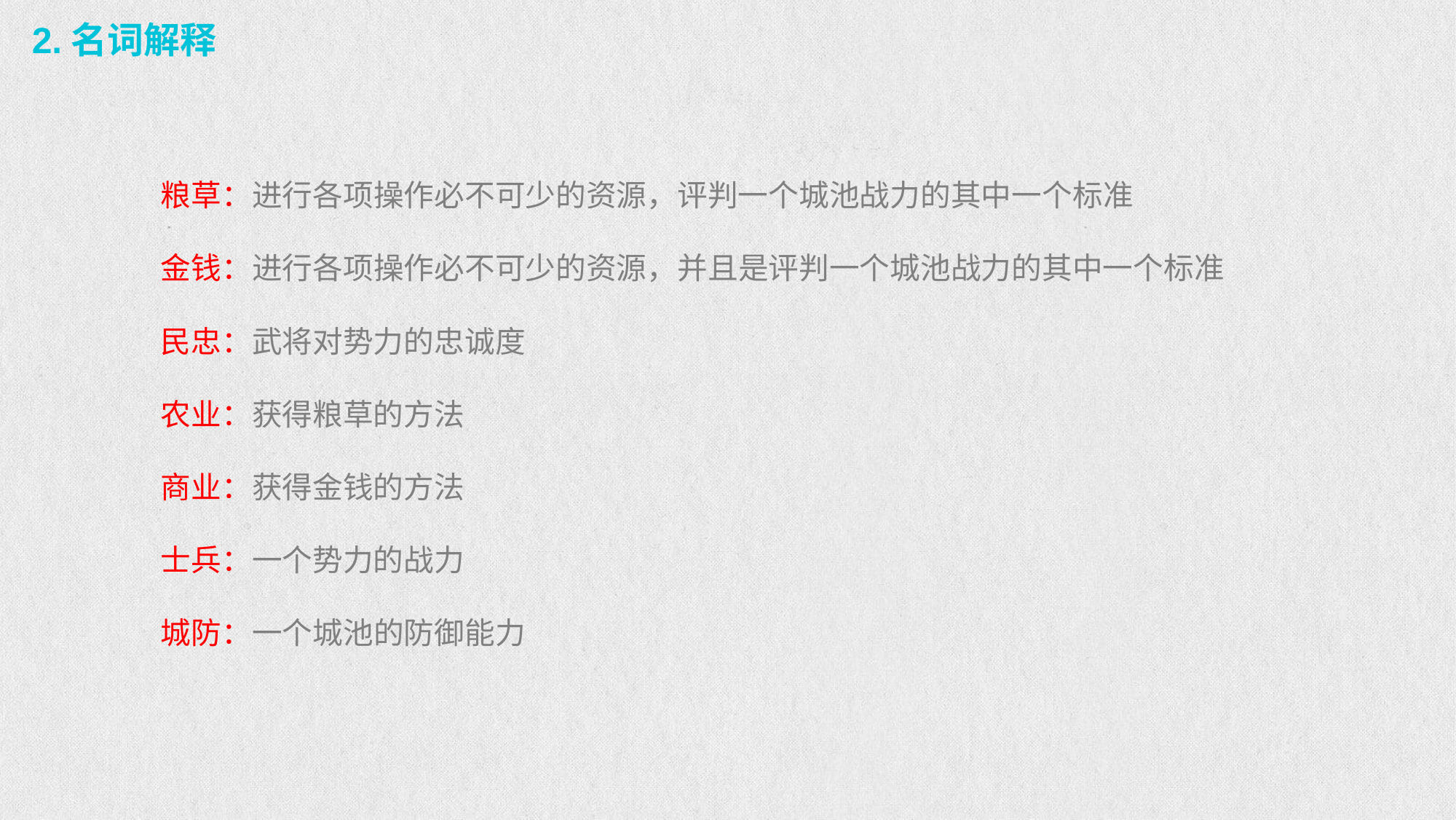

2.名词解释
粮草：进行各项操作必不可少的资源，评判一个城池战力的其中一个标准
金钱：进行各项操作必不可少的资源，并且是评判一个城池战力的其中一个标准
民忠：武将对势力的忠诚度
农业：获得粮草的方法
商业：获得金钱的方法
士兵：一个势力的战力
城防：一个城池的防御能力